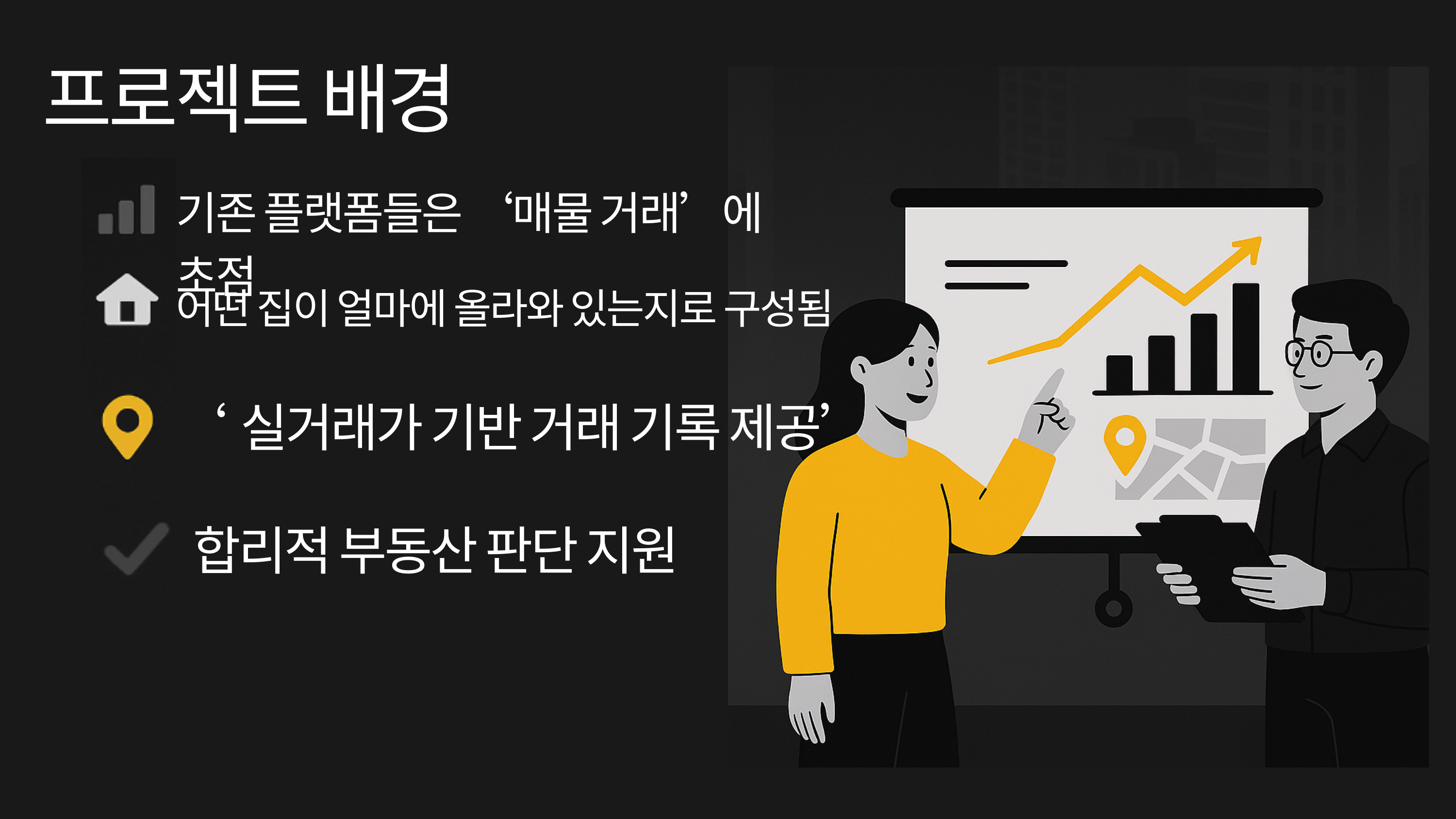

프로젝트 배경

기존 플랫폼들은 ‘매물 거래’에 초점
어떤 집이 얼마에 올라와 있는지로 구성됨
‘실거래가 기반 거래 기록 제공’

합리적 부동산 판단 지원